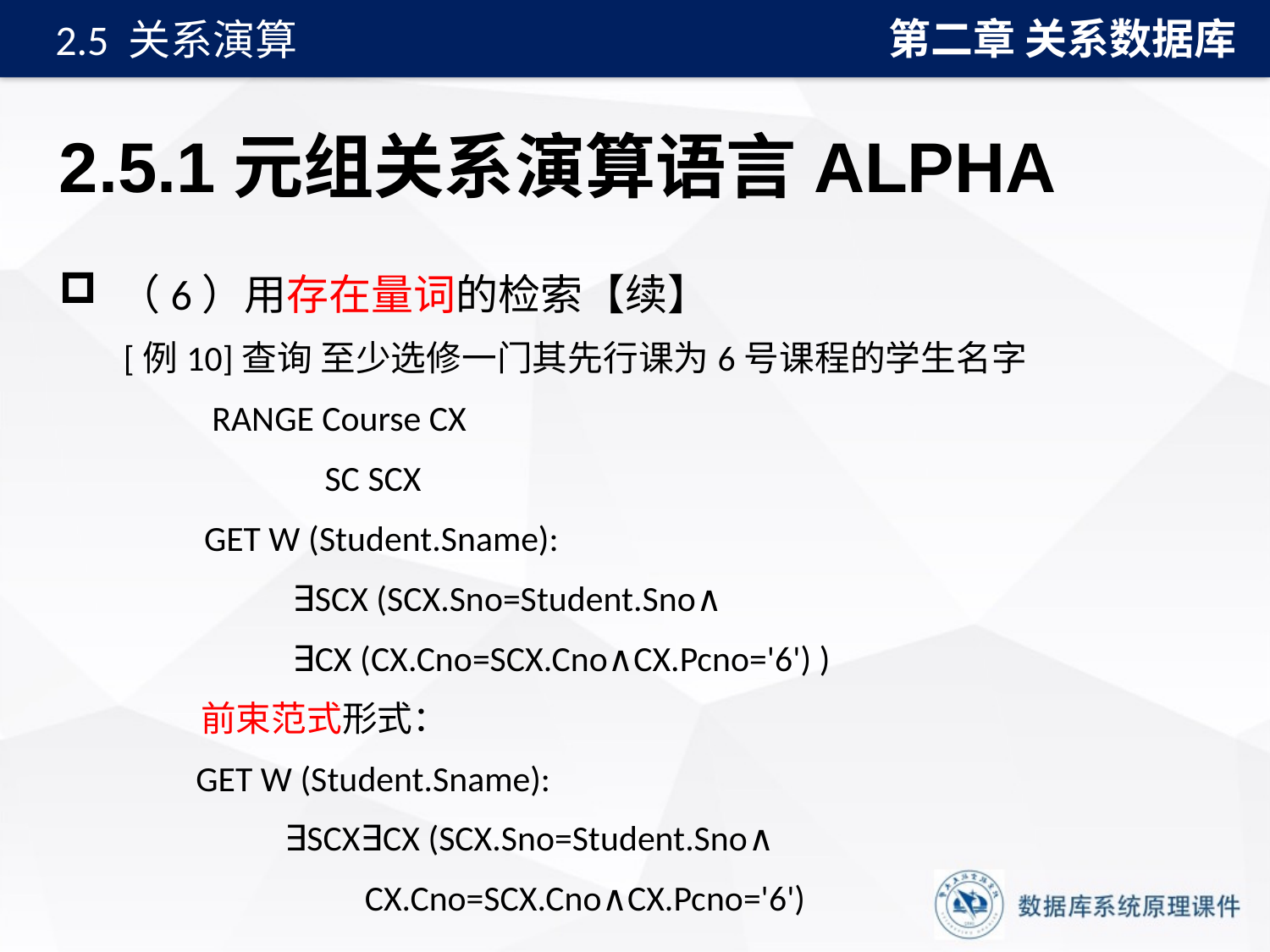

第二章 关系数据库
2.5 关系演算
# 2.5.1元组关系演算语言ALPHA
 （6）用存在量词的检索【续】
        [例10]查询 至少选修一门其先行课为6号课程的学生名字
                   RANGE Course CX
                                 SC SCX
                  GET W (Student.Sname):
                             ∃SCX (SCX.Sno=Student.Sno∧
                             ∃CX (CX.Cno=SCX.Cno∧CX.Pcno='6') )
                 前束范式形式：
                 GET W (Student.Sname):
                            ∃SCX∃CX (SCX.Sno=Student.Sno∧
                                      CX.Cno=SCX.Cno∧CX.Pcno='6')